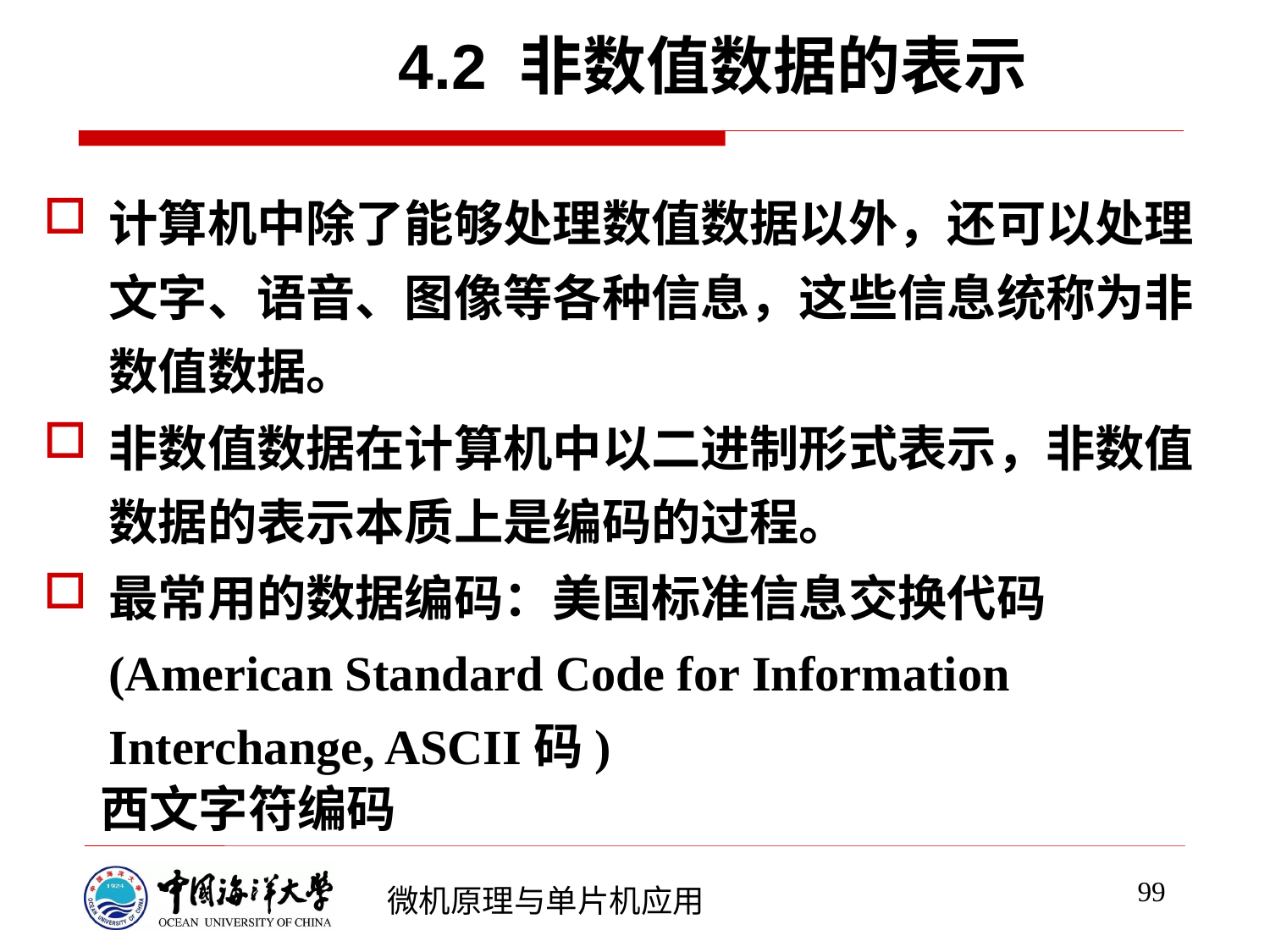

# 4.2 非数值数据的表示
计算机中除了能够处理数值数据以外，还可以处理文字、语音、图像等各种信息，这些信息统称为非数值数据。
非数值数据在计算机中以二进制形式表示，非数值数据的表示本质上是编码的过程。
最常用的数据编码：美国标准信息交换代码(American Standard Code for Information Interchange, ASCII码)
    西文字符编码
99